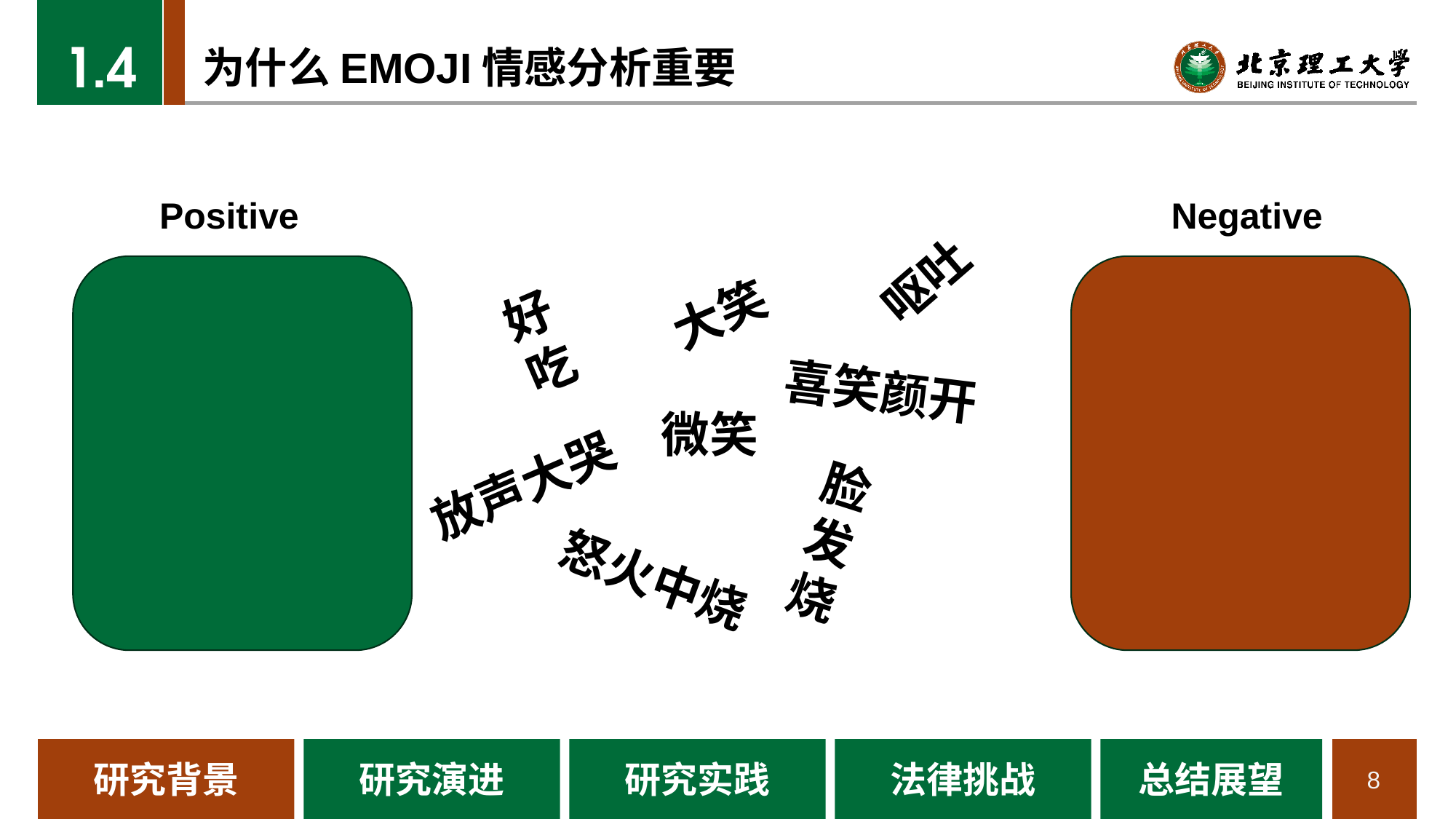

1.4
# 为什么EMOJI情感分析重要
Positive
Negative
呕吐

好吃
大笑
喜笑颜开
微笑
脸发烧
放声大哭
怒火中烧